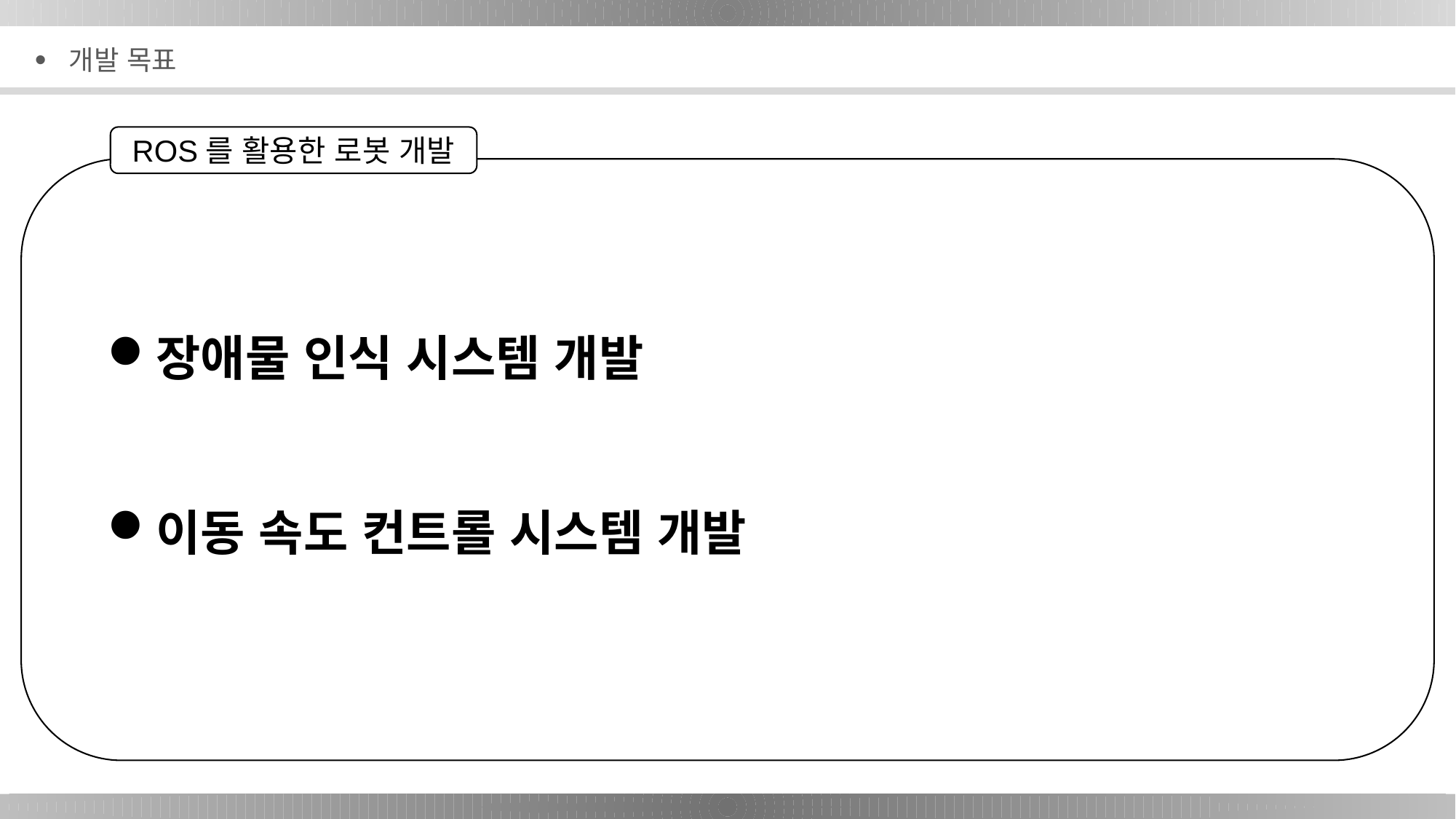

개발 목표

ROS를 활용한 로봇 개발

장애물 인식 시스템 개발

이동 속도 컨트롤 시스템 개발